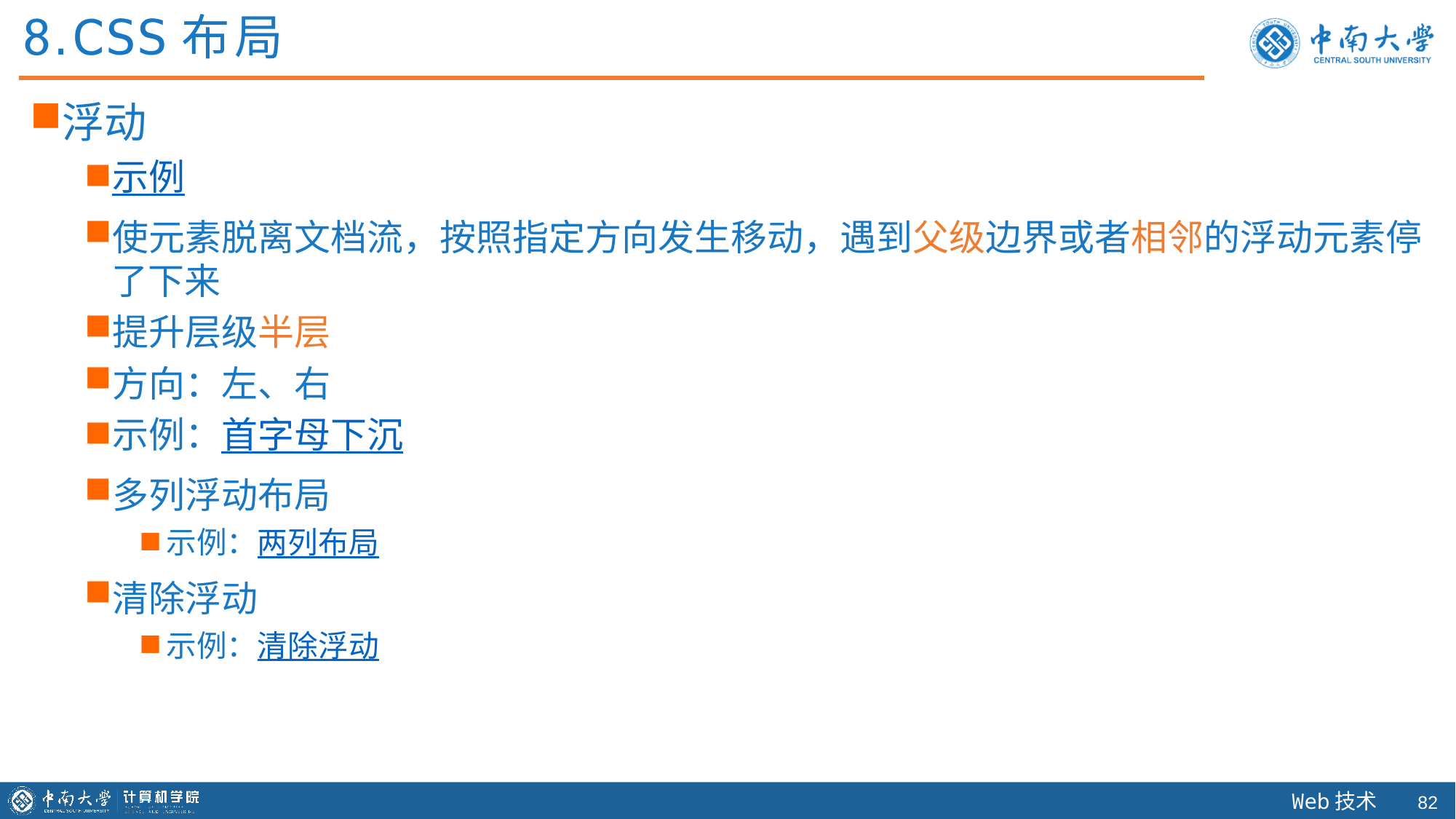

8.CSS布局

浮动
示例
使元素脱离文档流，按照指定方向发生移动，遇到父级边界或者相邻的浮动元素停了下来
提升层级半层
方向：左、右
示例：首字母下沉
多列浮动布局
示例：两列布局
清除浮动
示例：清除浮动

82